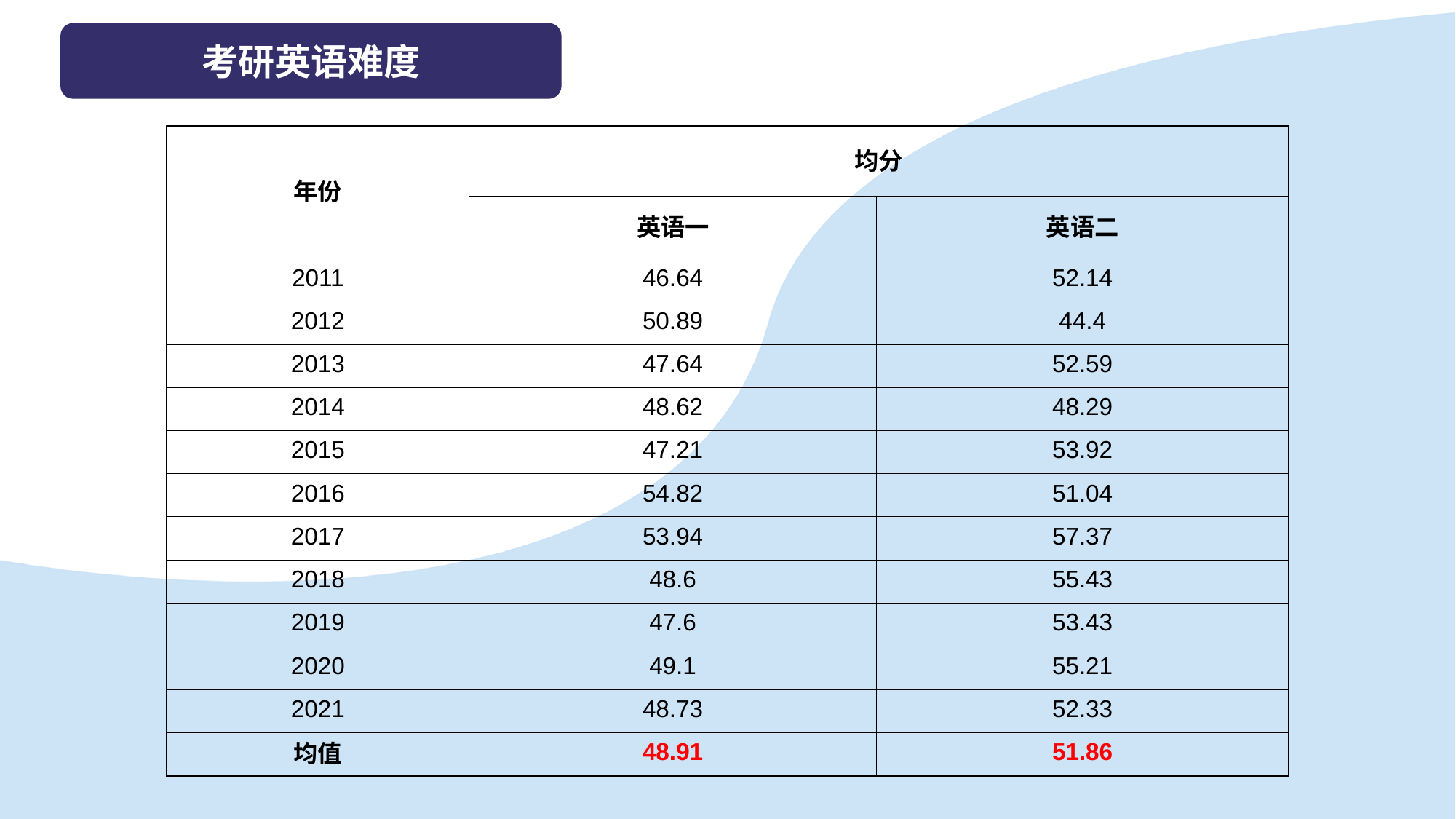

考研英语难度
| 年份 | 均分 |  |
| --- | --- | --- |
|  | 英语一 | 英语二 |
| 2011 | 46.64 | 52.14 |
| 2012 | 50.89 | 44.4 |
| 2013 | 47.64 | 52.59 |
| 2014 | 48.62 | 48.29 |
| 2015 | 47.21 | 53.92 |
| 2016 | 54.82 | 51.04 |
| 2017 | 53.94 | 57.37 |
| 2018 | 48.6 | 55.43 |
| 2019 | 47.6 | 53.43 |
| 2020 | 49.1 | 55.21 |
| 2021 | 48.73 | 52.33 |
| 均值 | 48.91 | 51.86 |